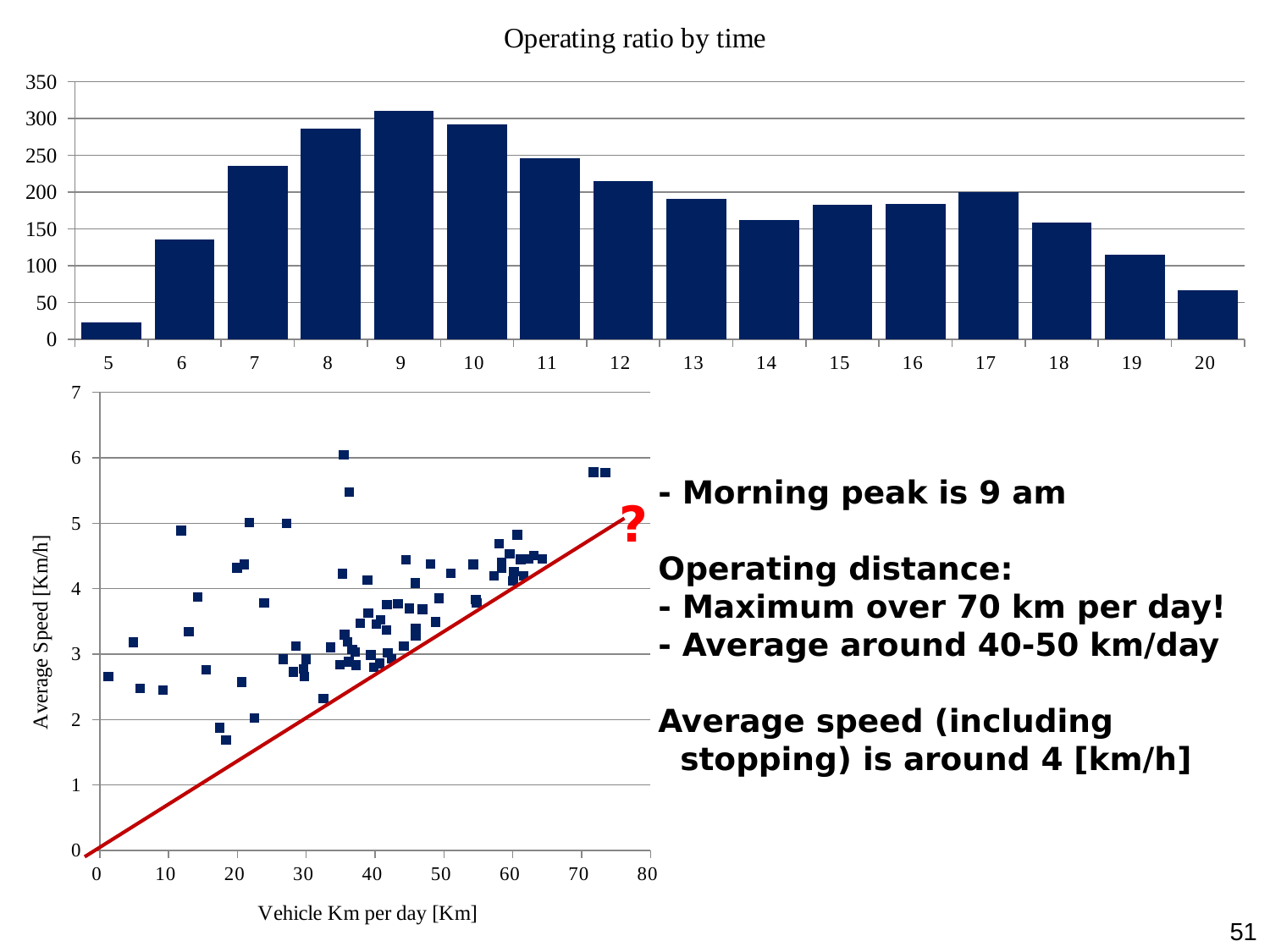

### Chart: Operating ratio by time

| Category | Km |
|---|---|
| 5 | 22.567257999999967 |
| 6 | 136.04812590000017 |
| 7 | 235.3674643000009 |
| 8 | 286.511558399999 |
| 9 | 310.22340279999895 |
| 10 | 292.3540659 |
| 11 | 245.60320299999998 |
| 12 | 214.5888619 |
| 13 | 190.62035870000017 |
| 14 | 161.97798040000026 |
| 15 | 182.91434690000054 |
| 16 | 184.34463760000028 |
| 17 | 200.00261980000064 |
| 18 | 159.25131409999977 |
| 19 | 114.60182529999986 |
| 20 | 66.76346590000023 |

### Chart

| Category | 平均速度 |
|---|---|
- Morning peak is 9 am

Operating distance:
- Maximum over 70 km per day!
- Average around 40-50 km/day

Average speed (including
  stopping) is around 4 [km/h]
?
51